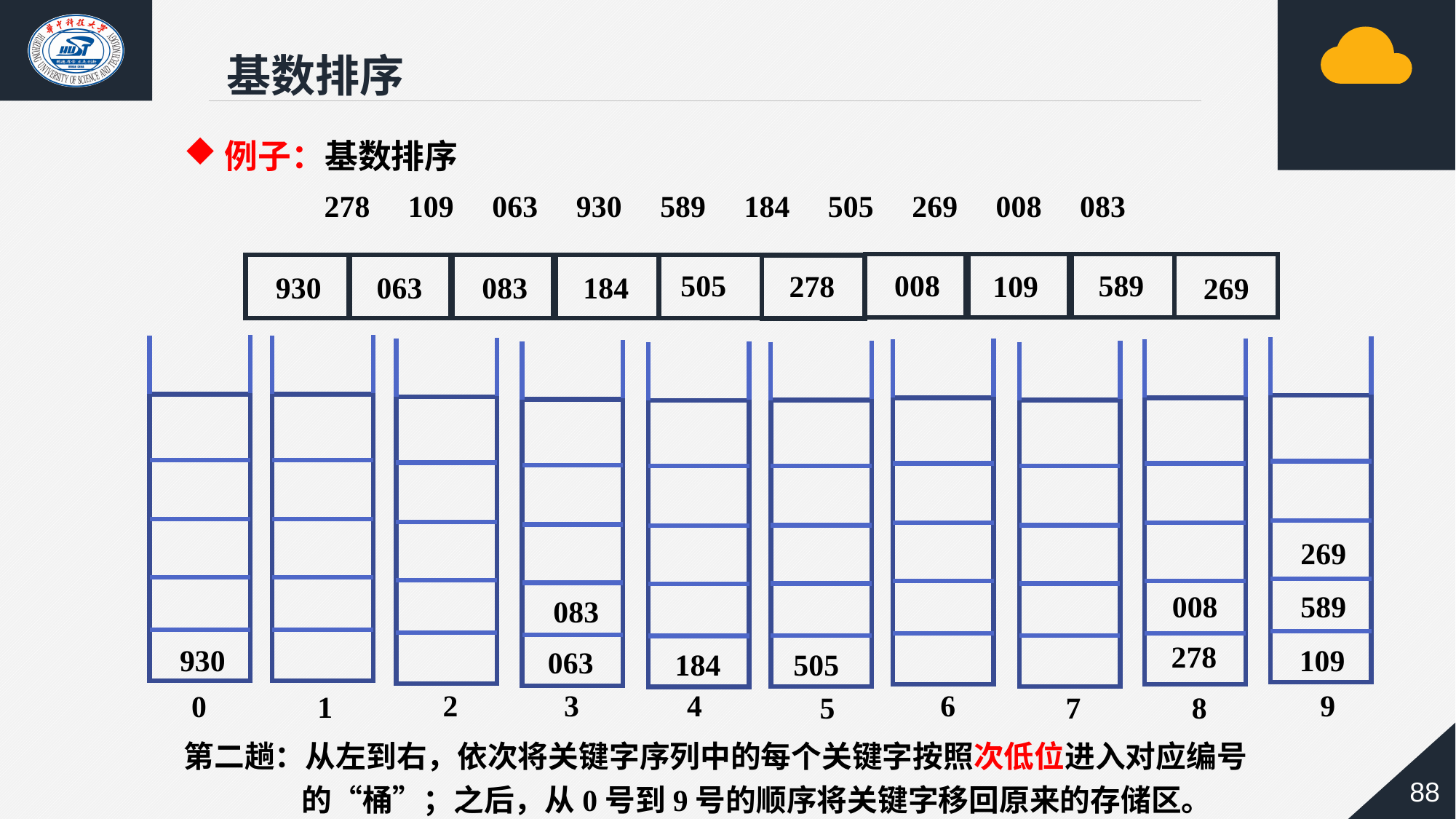

基数排序
例子：基数排序
278     109     063     930     589     184     505     269     008     083

505
008
589
109
278
083
184
063
930
269

269
008
589
083
278
930
109
063
184
505
2
3
4
9
6
0
1
8
5
7
第二趟：从左到右，依次将关键字序列中的每个关键字按照次低位进入对应编号
                的“桶”；之后，从0号到9号的顺序将关键字移回原来的存储区。